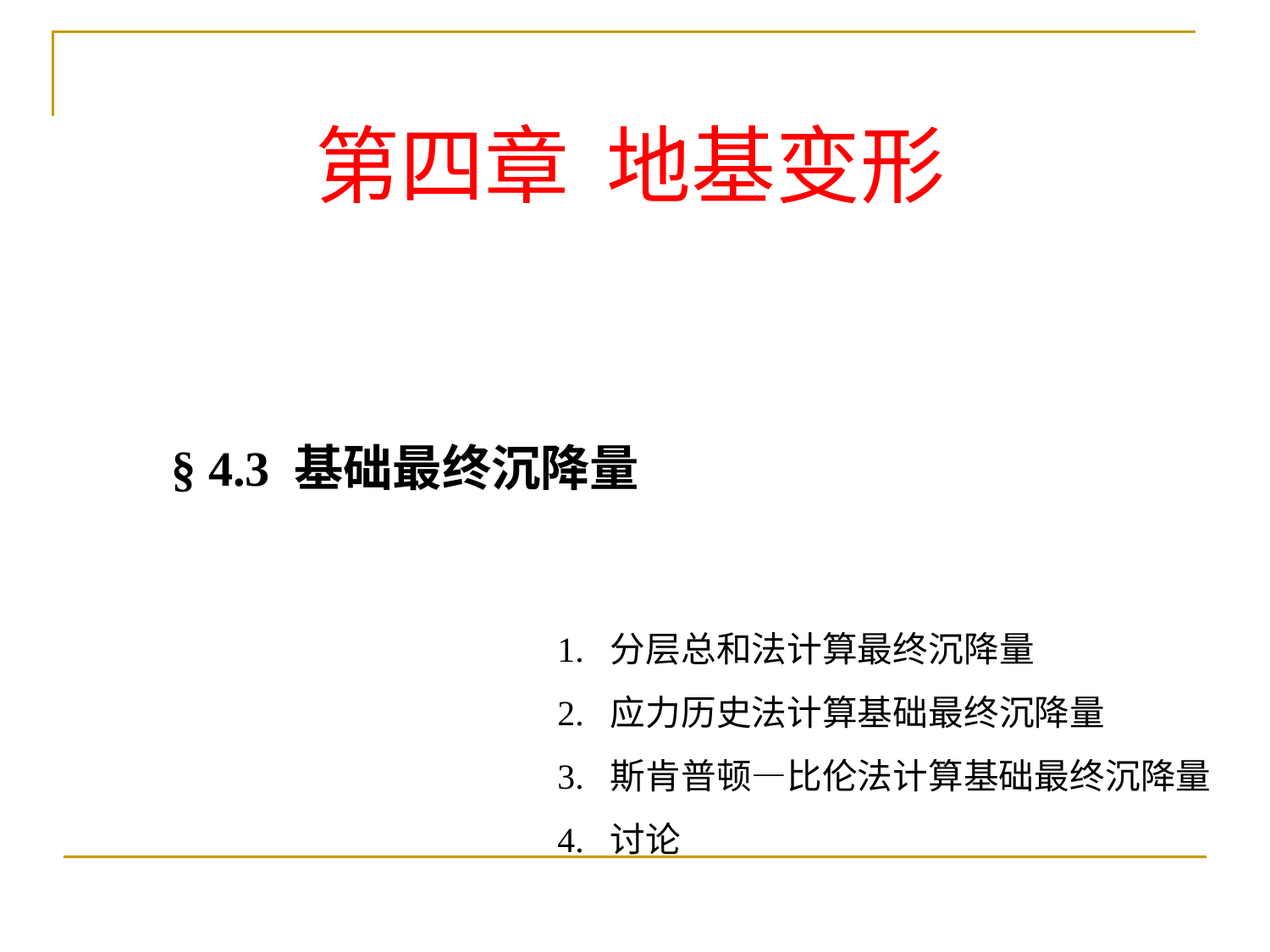

第四章  地基变形
力学公式
§ 4.3 基础最终沉降量
§ 4.4 地基变形与时间的关系
1.  分层总和法计算最终沉降量
2.  应力历史法计算基础最终沉降量
3.  斯肯普顿—比伦法计算基础最终沉降量
4.  讨论
62